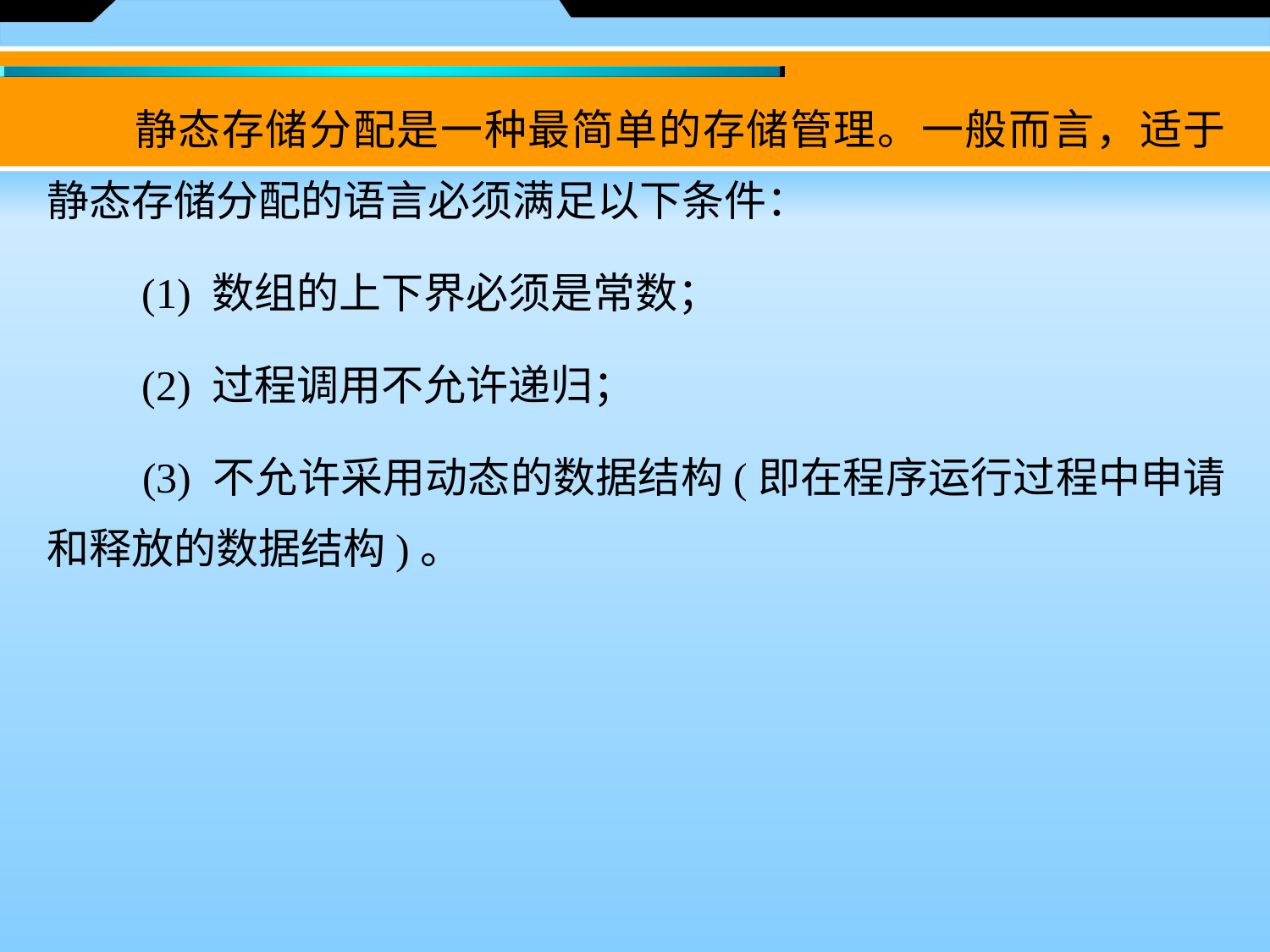

静态存储分配是一种最简单的存储管理。一般而言，适于静态存储分配的语言必须满足以下条件：
　　(1) 数组的上下界必须是常数；
　　(2) 过程调用不允许递归；
　　(3) 不允许采用动态的数据结构(即在程序运行过程中申请和释放的数据结构)。